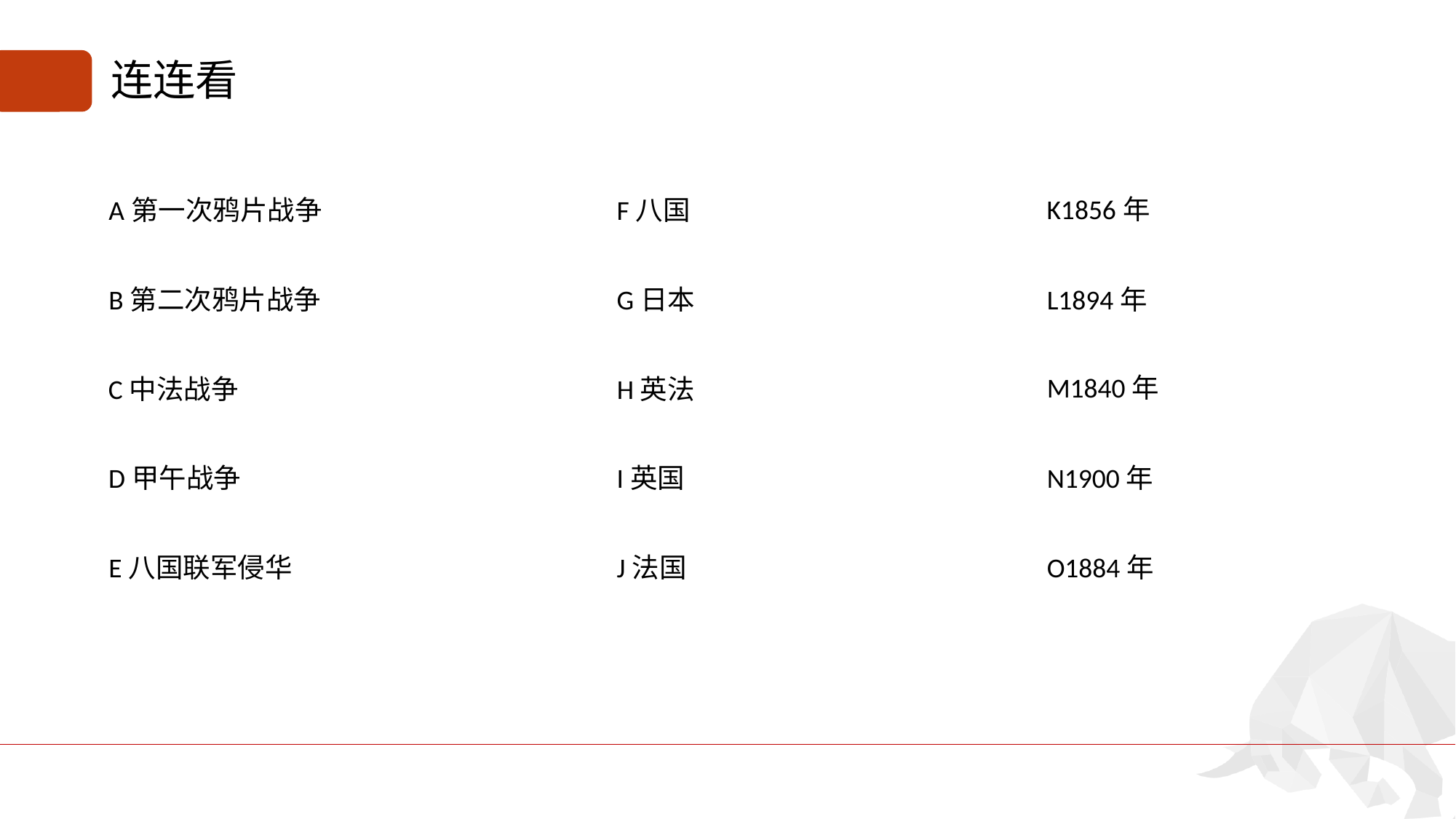

# 连连看
K1856年
A第一次鸦片战争
F八国
B第二次鸦片战争
G日本
L1894年
M1840年
C中法战争
H英法
D甲午战争
I英国
N1900年
E八国联军侵华
J法国
O1884年